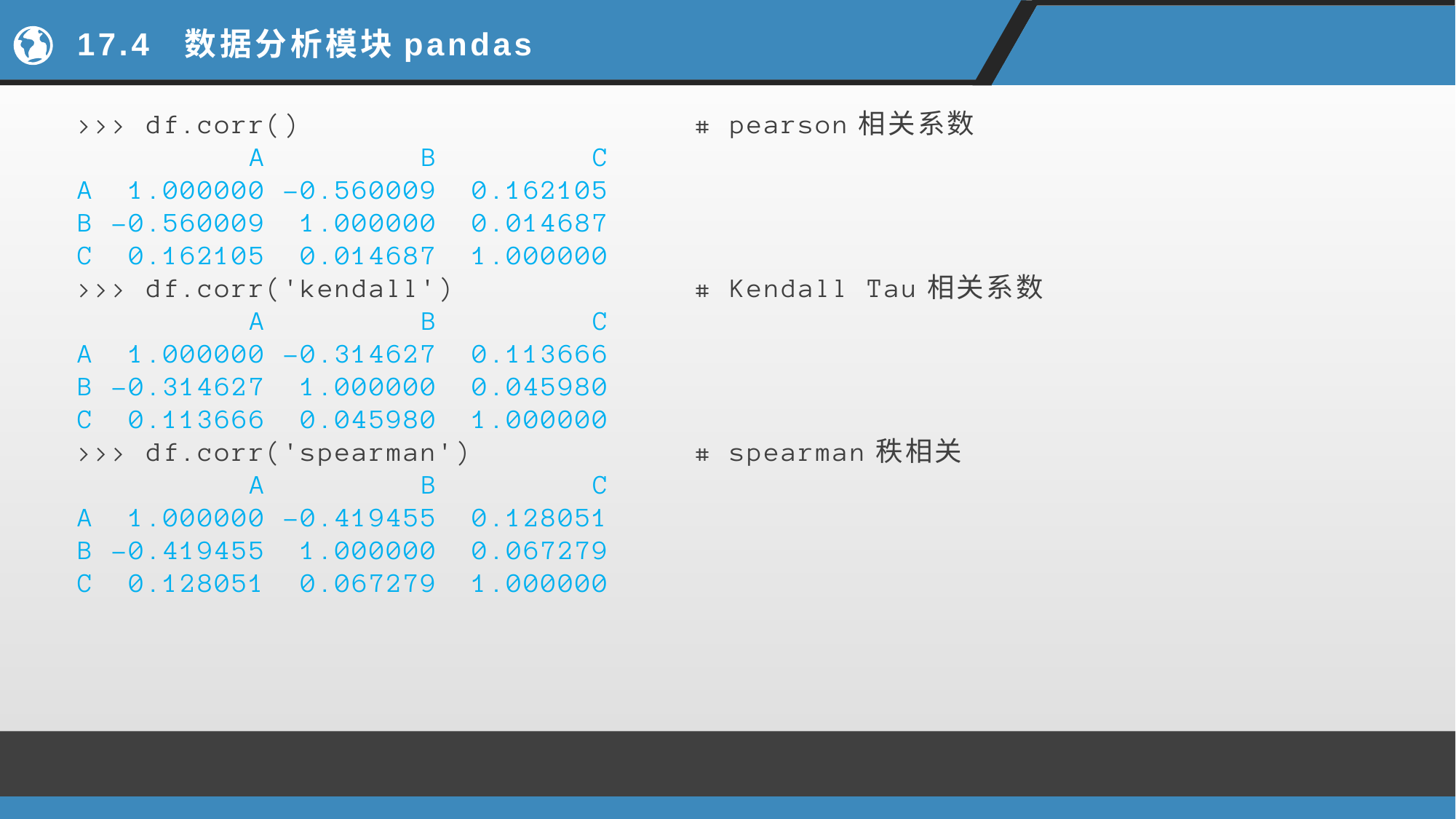

# 17.4  数据分析模块pandas

>>> df.corr()                       # pearson相关系数
          A         B         C
A  1.000000 -0.560009  0.162105
B -0.560009  1.000000  0.014687
C  0.162105  0.014687  1.000000
>>> df.corr('kendall')              # Kendall Tau相关系数
          A         B         C
A  1.000000 -0.314627  0.113666
B -0.314627  1.000000  0.045980
C  0.113666  0.045980  1.000000
>>> df.corr('spearman')             # spearman秩相关
          A         B         C
A  1.000000 -0.419455  0.128051
B -0.419455  1.000000  0.067279
C  0.128051  0.067279  1.000000